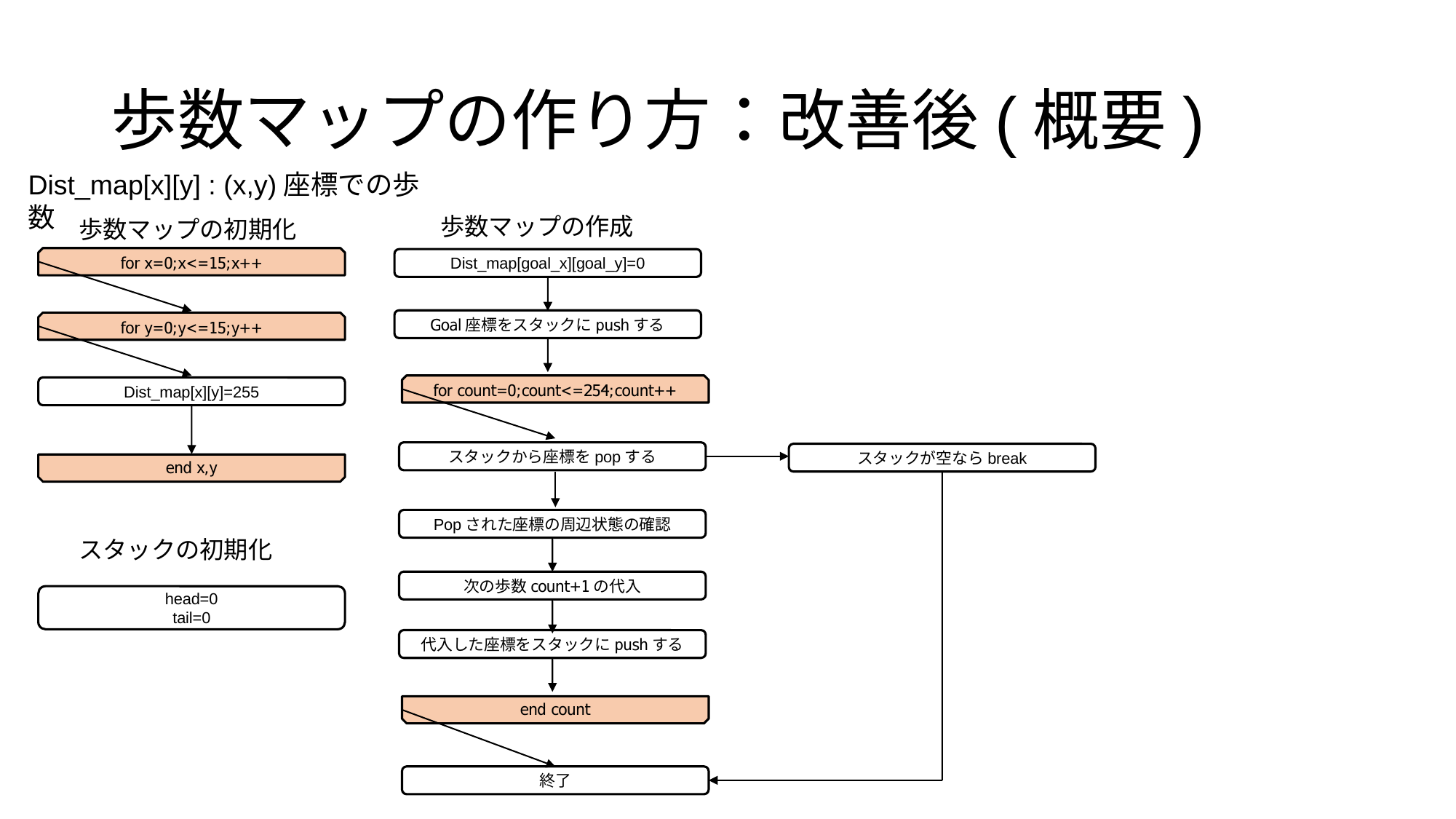

# 歩数マップの作り方：改善後(概要)
Dist_map[x][y] : (x,y)座標での歩数
歩数マップの作成
歩数マップの初期化
for x=0;x<=15;x++
Dist_map[goal_x][goal_y]=0
Goal座標をスタックにpushする
for y=0;y<=15;y++
for count=0;count<=254;count++
Dist_map[x][y]=255
スタックから座標をpopする
スタックが空ならbreak
end x,y
Popされた座標の周辺状態の確認
スタックの初期化
次の歩数count+1の代入
head=0
tail=0
代入した座標をスタックにpushする
end count
終了